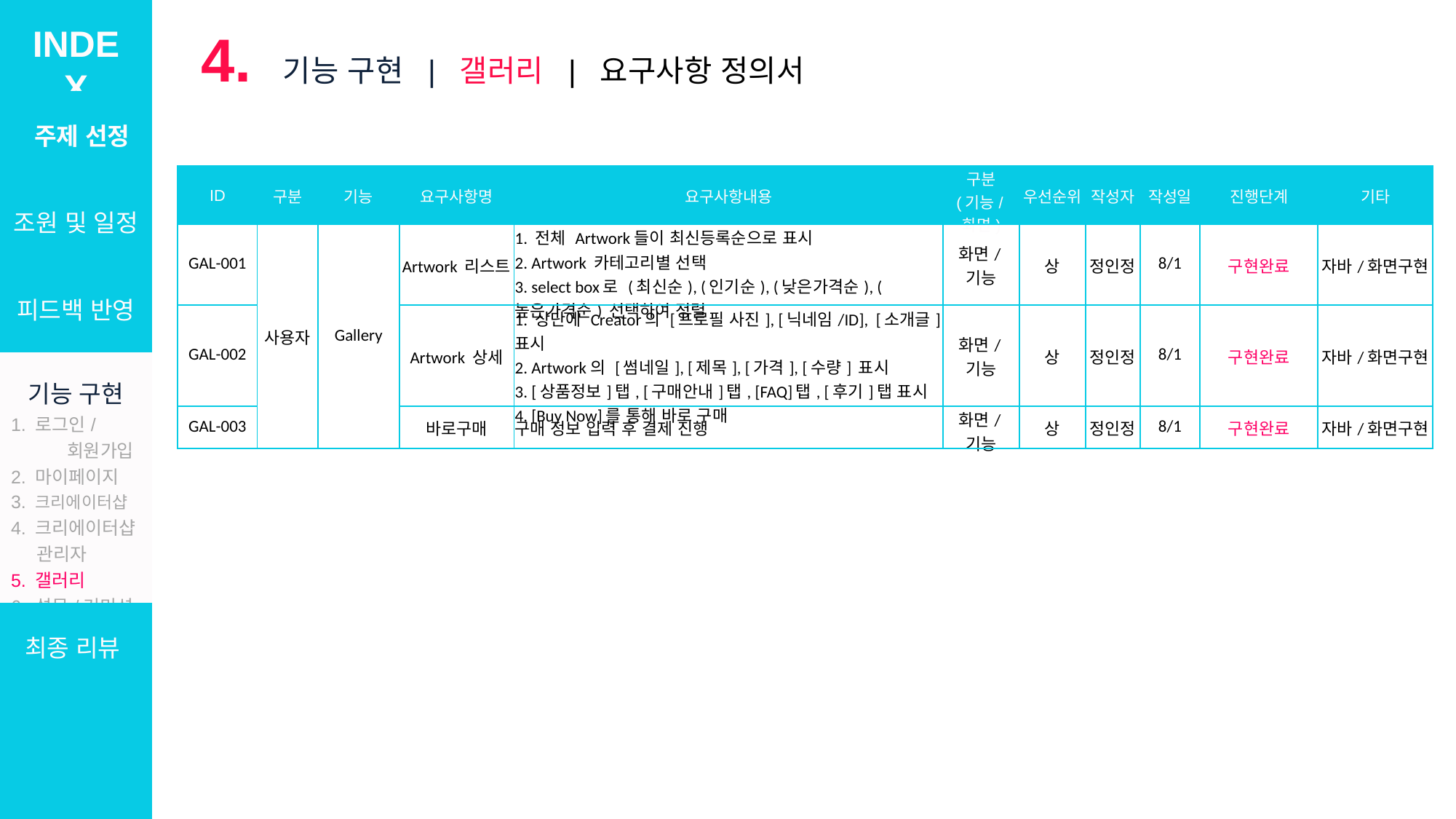

INDEX
4. 기능 구현  |  갤러리  |  요구사항 정의서
| 주제 선정 |
| --- |
| 조원 및 일정 |
| 피드백 반영 |
| 기능 구현 1. 로그인/ 회원가입 2. 마이페이지 3. 크리에이터샵 4. 크리에이터샵 관리자 5. 갤러리 6. 설문/커미션 7. 관리자 |
| 최종 리뷰 |
| ID | 구분 | 기능 | 요구사항명 | 요구사항내용 | 구분 (기능/화면) | 우선순위 | 작성자 | 작성일 | 진행단계 | 기타 |
| --- | --- | --- | --- | --- | --- | --- | --- | --- | --- | --- |
| GAL-001 | 사용자 | Gallery | Artwork 리스트 | 1. 전체 Artwork들이 최신등록순으로 표시 2. Artwork 카테고리별 선택 3. select box로 (최신순), (인기순), (낮은가격순), (높은가격순) 선택하여 정렬 | 화면/기능 | 상 | 정인정 | 8/1 | 구현완료 | 자바/화면구현 |
| GAL-002 |  |  | Artwork 상세 | 1. 상단에 Creator의 [프로필 사진], [닉네임/ID], [소개글] 표시 2. Artwork의 [썸네일], [제목], [가격], [수량] 표시 3. [상품정보]탭, [구매안내]탭, [FAQ]탭, [후기]탭 표시 4. [Buy Now]를 통해 바로 구매 | 화면/기능 | 상 | 정인정 | 8/1 | 구현완료 | 자바/화면구현 |
| GAL-003 |  |  | 바로구매 | 구매 정보 입력 후 결제 진행 | 화면/기능 | 상 | 정인정 | 8/1 | 구현완료 | 자바/화면구현 |